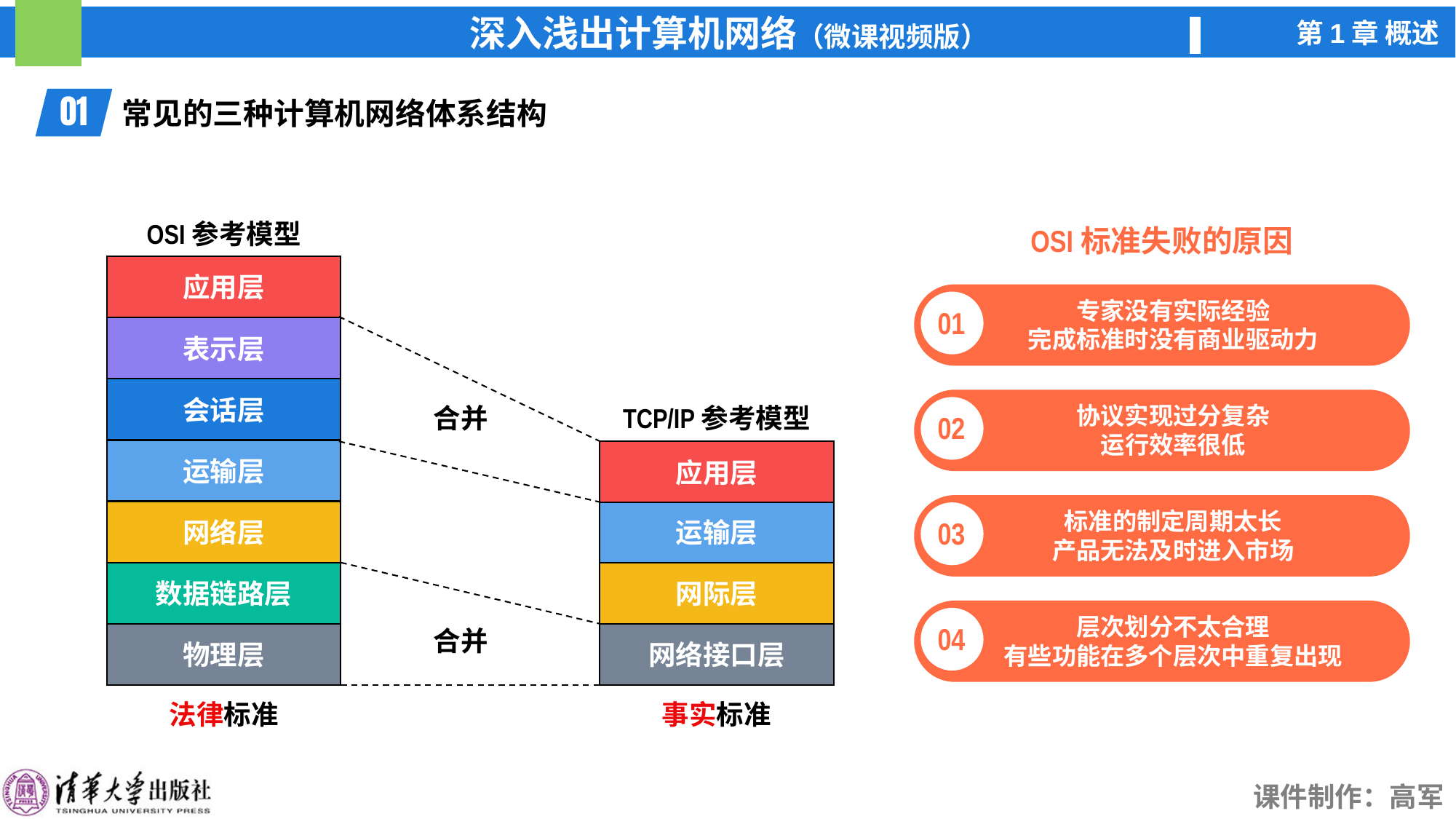

01
常见的三种计算机网络体系结构
OSI参考模型
OSI标准失败的原因
应用层

专家没有实际经验
完成标准时没有商业驱动力

01
合并
表示层
会话层

协议实现过分复杂
运行效率很低

02
TCP/IP参考模型
运输层
应用层

标准的制定周期太长
产品无法及时进入市场

03
网络层
运输层
数据链路层
合并
网际层

层次划分不太合理
有些功能在多个层次中重复出现

04
物理层
网络接口层
法律标准
事实标准